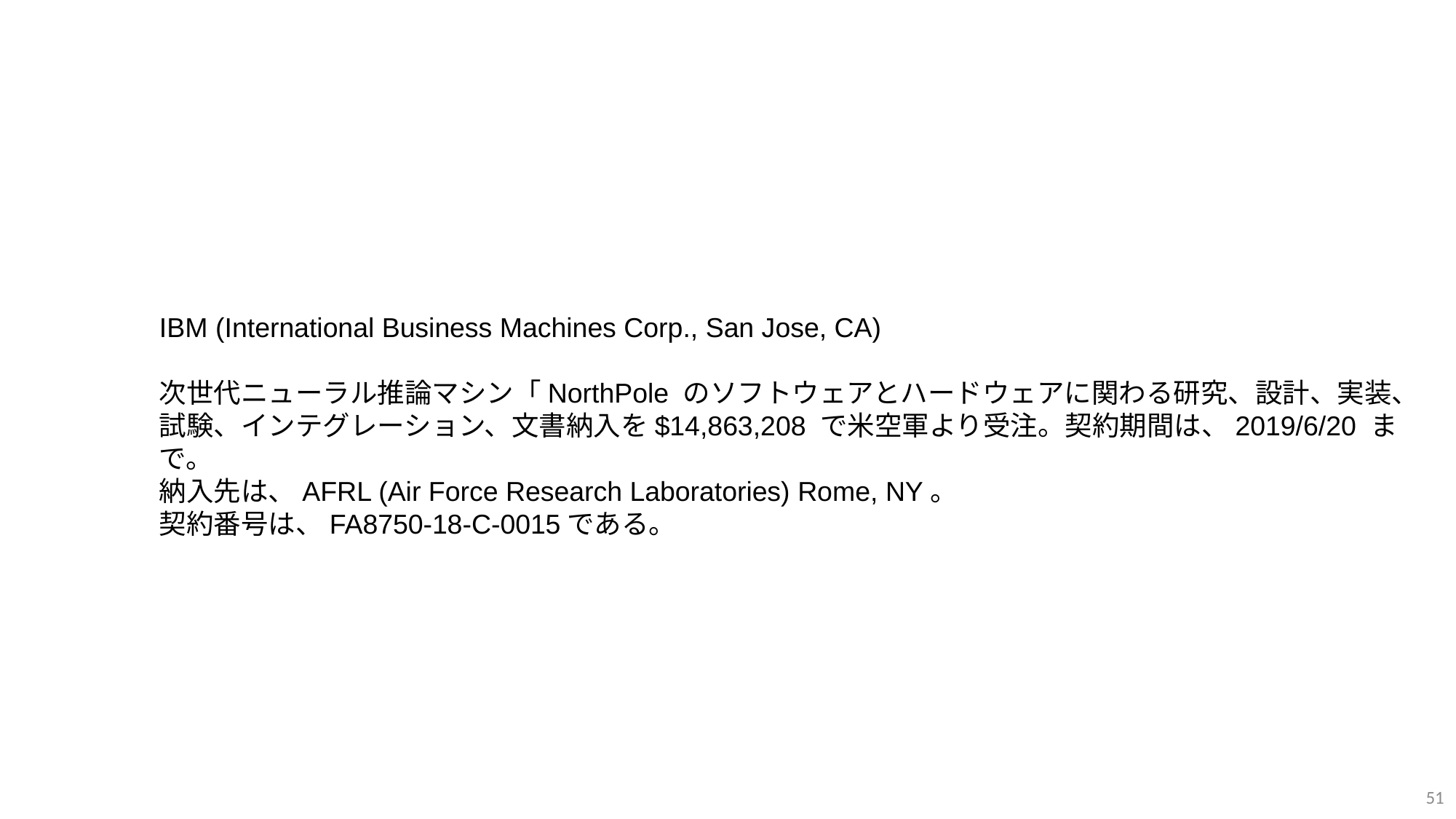

IBM (International Business Machines Corp., San Jose, CA)

次世代ニューラル推論マシン「NorthPole のソフトウェアとハードウェアに関わる研究、設計、実装、試験、インテグレーション、文書納入を$14,863,208 で米空軍より受注。契約期間は、2019/6/20 まで。
納入先は、AFRL (Air Force Research Laboratories) Rome, NY。
契約番号は、FA8750-18-C-0015である。
51